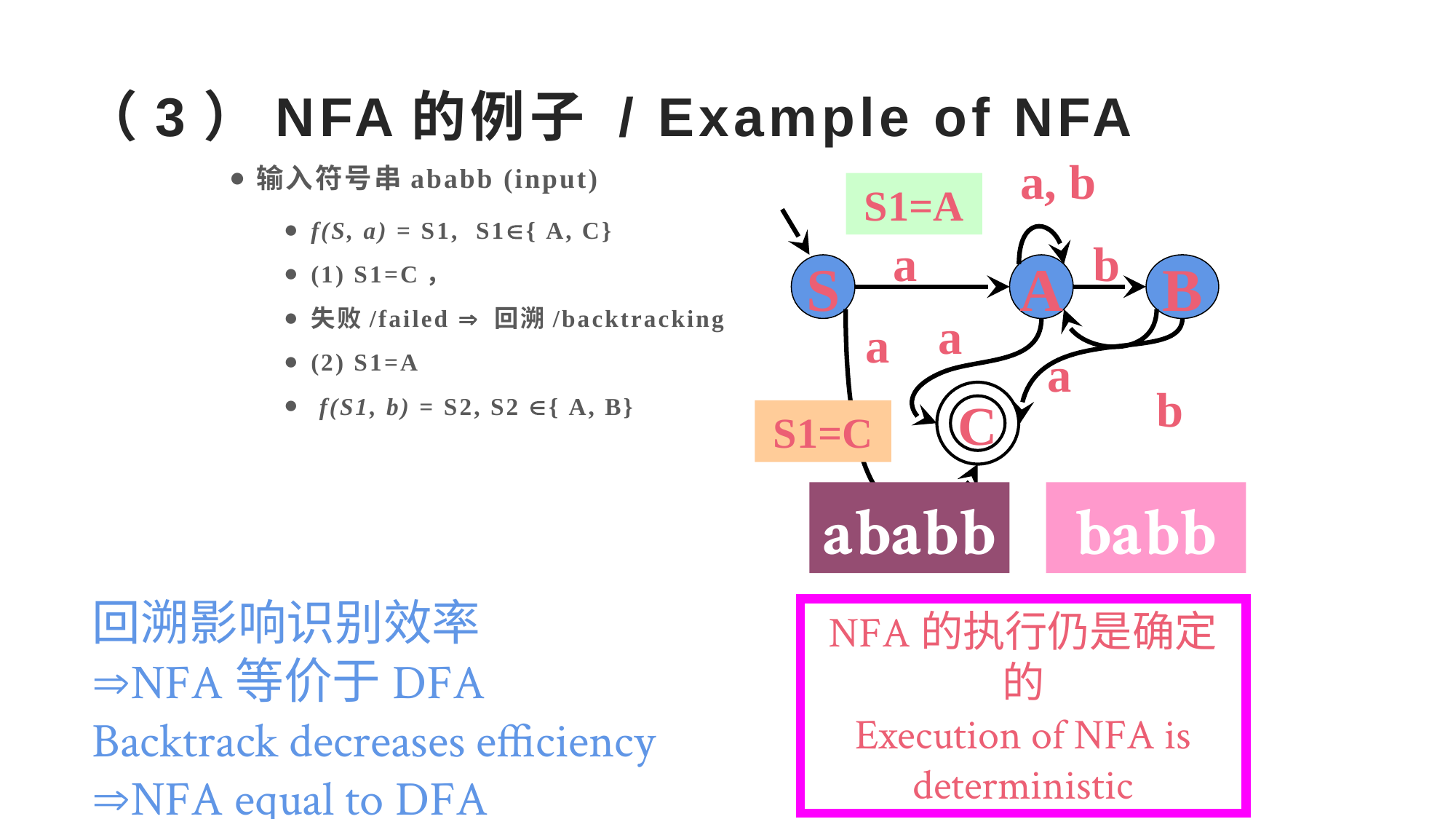

# （3）NFA的例子 / Example of NFA
输入符号串ababb (input)
f(S, a) = S1,  S1∈{ A, C}
(1) S1=C，
失败/failed ⇒ 回溯/backtracking
(2) S1=A
 f(S1, b) = S2, S2 ∈{ A, B}
a, b
S1=A

a
b
S
A
B
a
a
a
b
C
S1=C
ababb
babb
回溯影响识别效率
⇒NFA等价于DFA
Backtrack decreases efficiency
⇒NFA equal to DFA
NFA的执行仍是确定的
Execution of NFA is deterministic
33